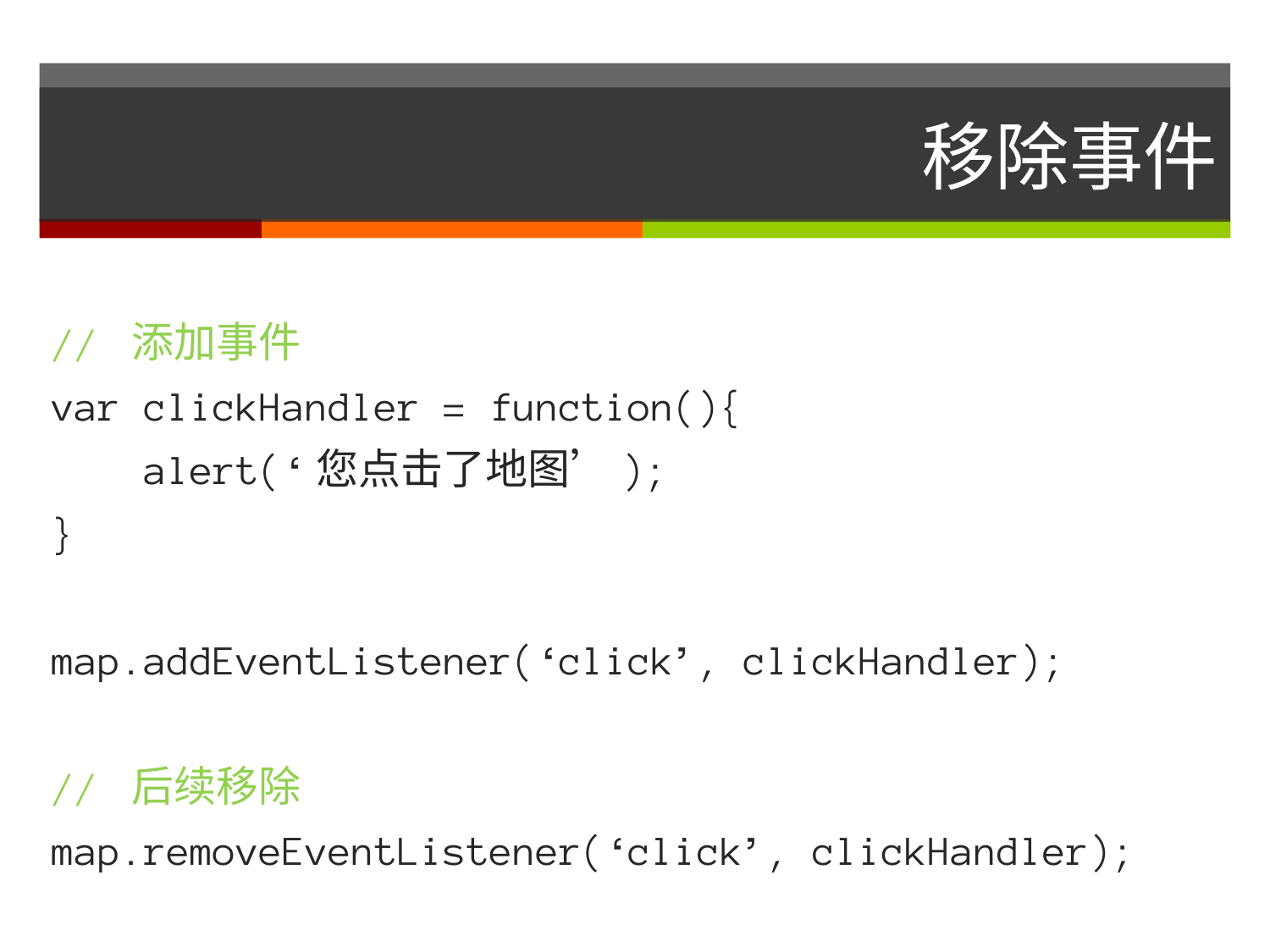

# 移除事件
// 添加事件
var clickHandler = function(){
    alert(‘您点击了地图’);
}
map.addEventListener(‘click’, clickHandler);
// 后续移除
map.removeEventListener(‘click’, clickHandler);